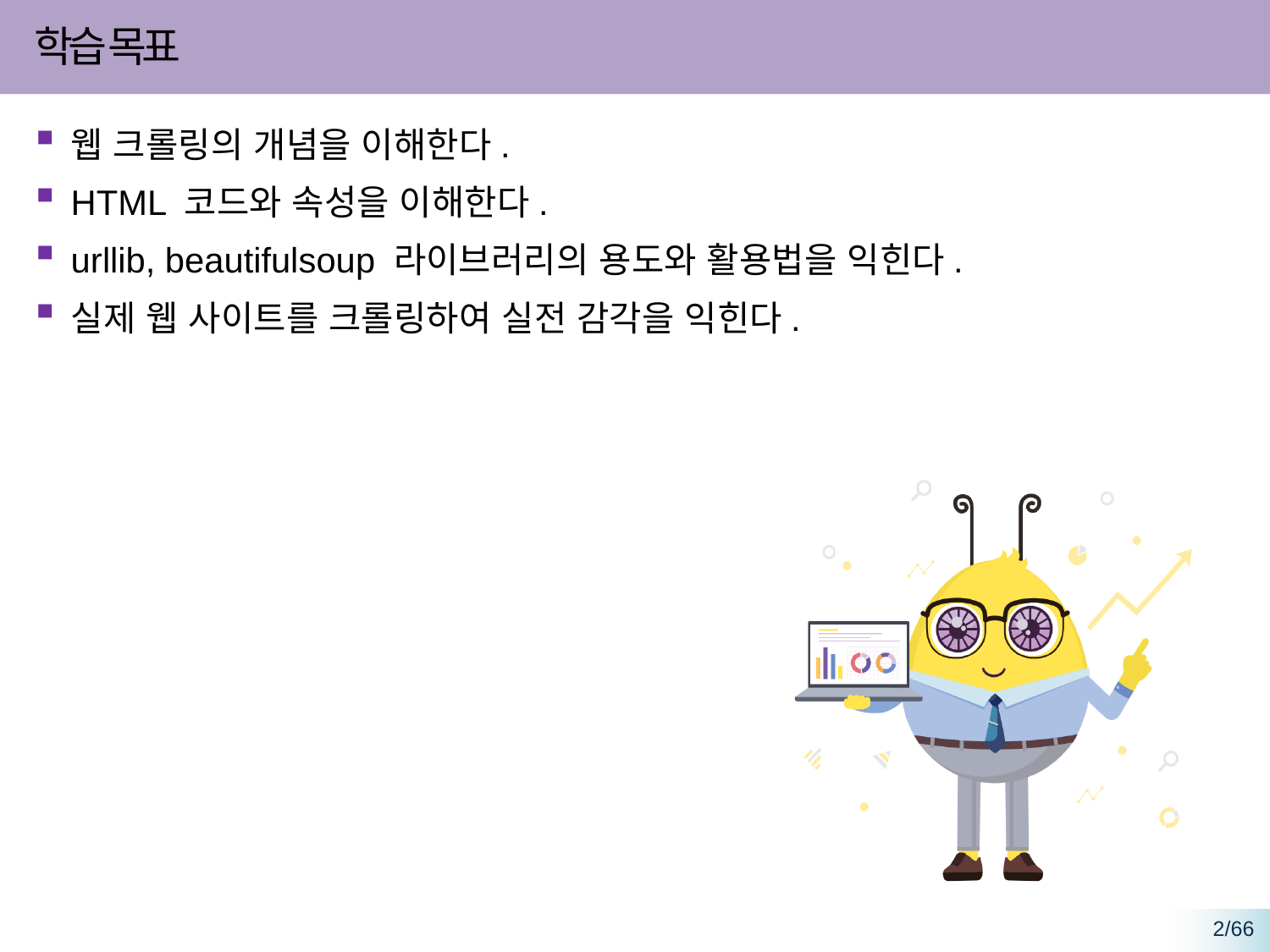

웹 크롤링의 개념을 이해한다.
HTML 코드와 속성을 이해한다.
urllib, beautifulsoup 라이브러리의 용도와 활용법을 익힌다.
실제 웹 사이트를 크롤링하여 실전 감각을 익힌다.